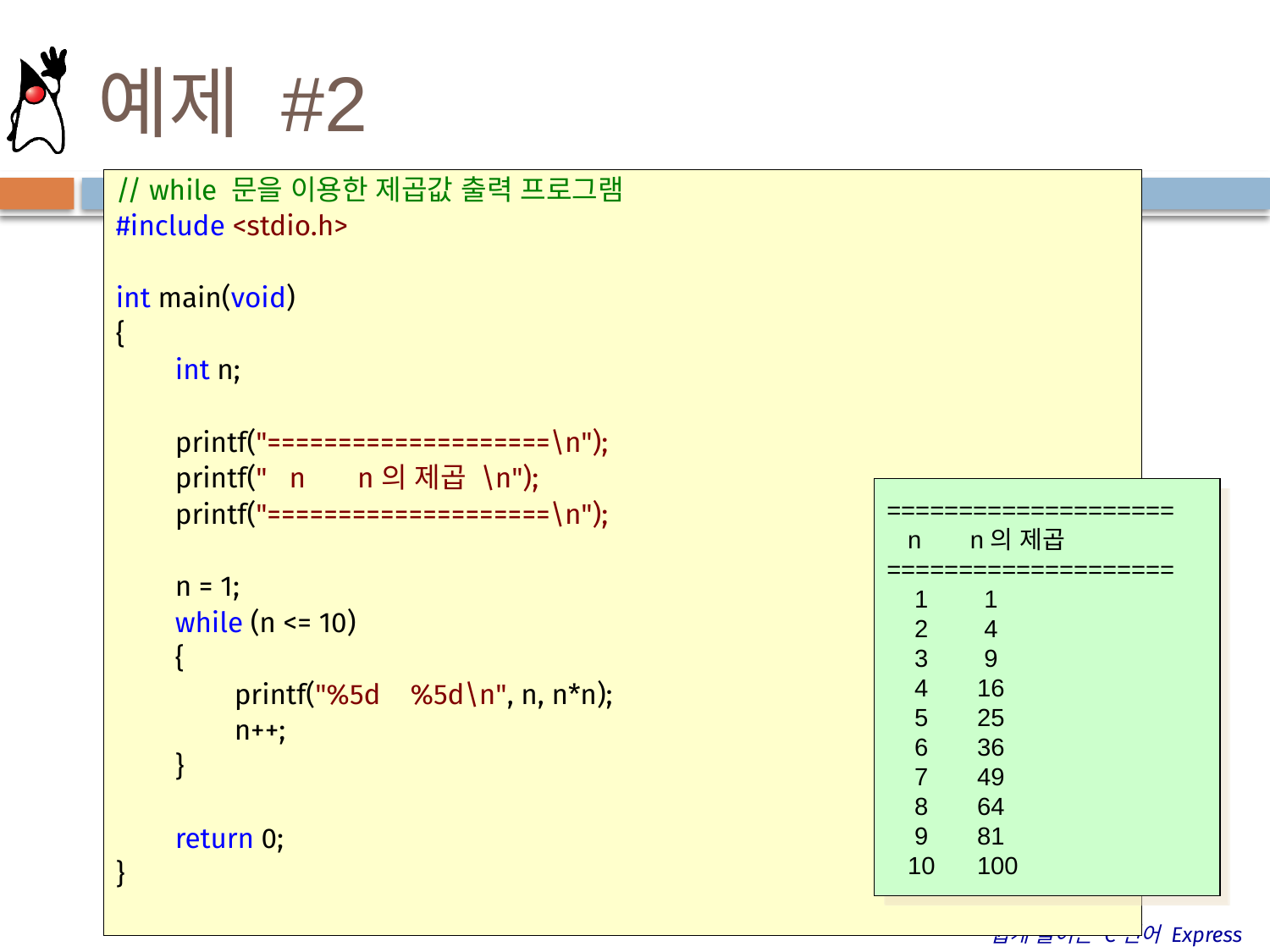

# 예제 #2
// while 문을 이용한 제곱값 출력 프로그램
#include <stdio.h>

int main(void)
{
        int n;

        printf("====================\n");
        printf("   n       n의 제곱 \n");
        printf("====================\n");

        n = 1;
        while (n <= 10)
        {
                printf("%5d    %5d\n", n, n*n);
                n++;
        }

        return 0;
}
====================
   n       n의 제곱
====================
    1        1
    2        4
    3        9
    4       16
    5       25
    6       36
    7       49
    8       64
    9       81
   10      100